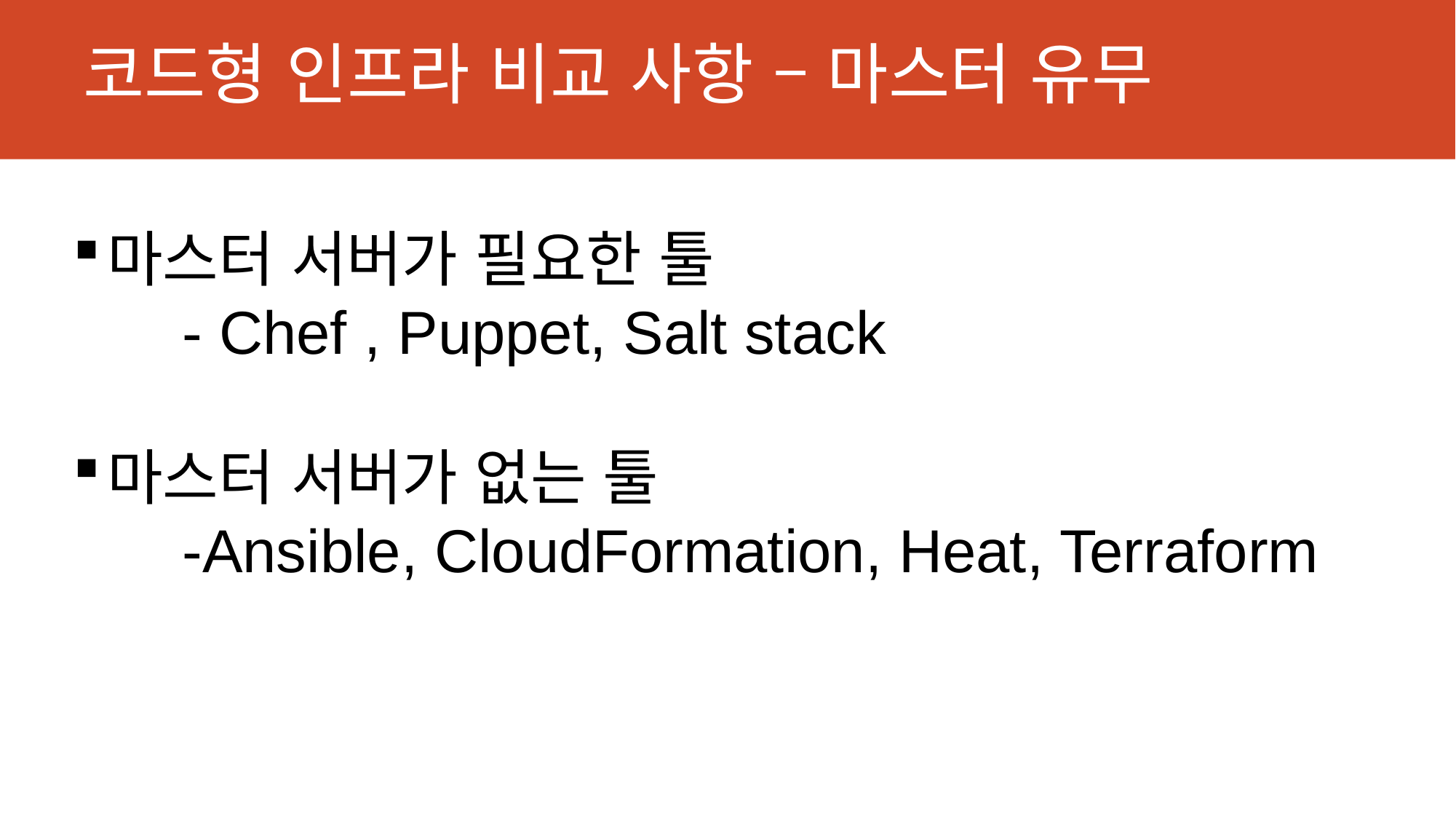

# 코드형 인프라 비교 사항 – 마스터 유무
마스터 서버가 필요한 툴
	- Chef , Puppet, Salt stack

마스터 서버가 없는 툴
	-Ansible, CloudFormation, Heat, Terraform